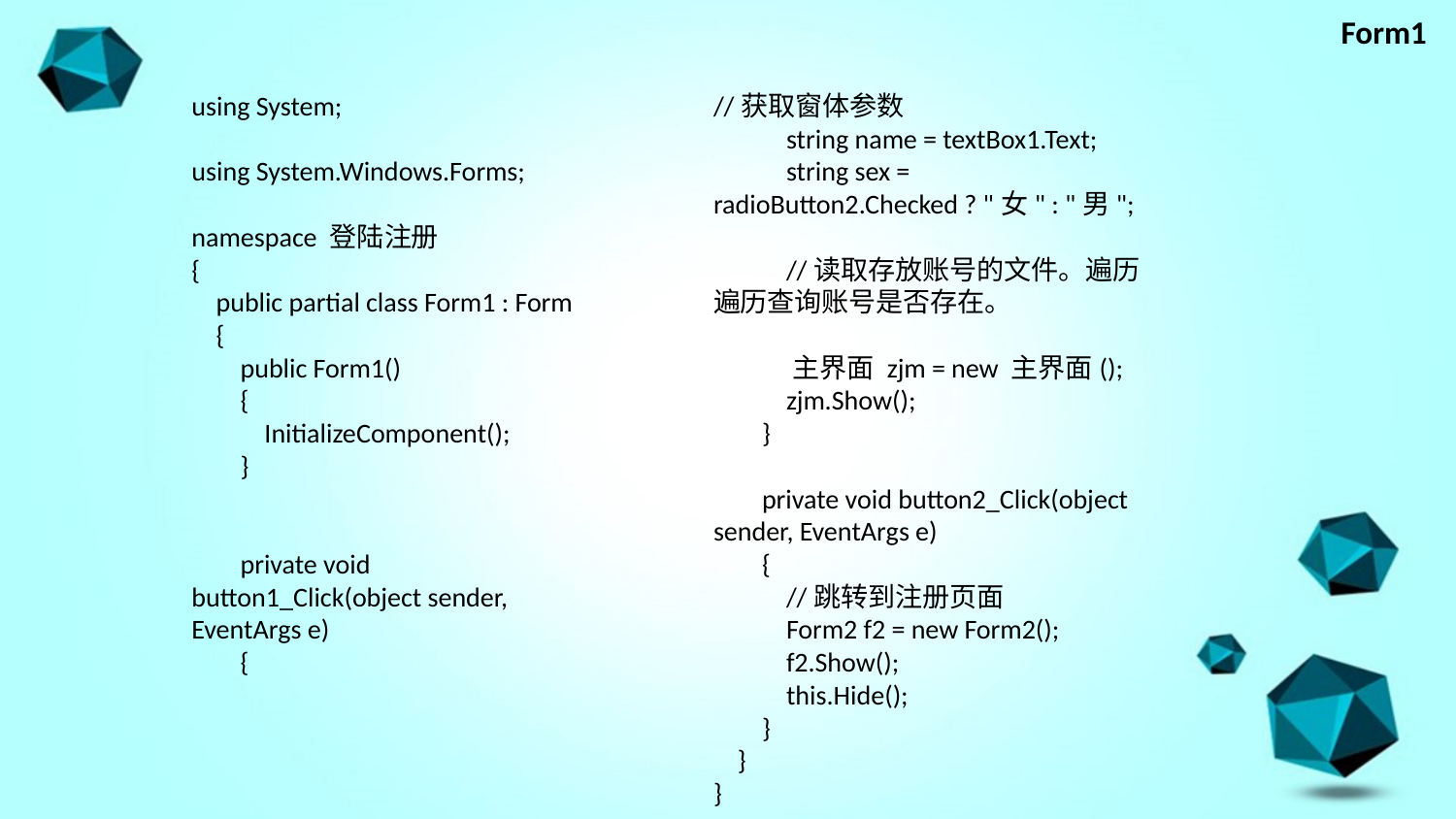

Form1
using System;

using System.Windows.Forms;

namespace 登陆注册
{
    public partial class Form1 : Form
    {
        public Form1()
        {
            InitializeComponent();
        }

        private void button1_Click(object sender, EventArgs e)
        {
//获取窗体参数
            string name = textBox1.Text;
            string sex = radioButton2.Checked ? "女" : "男";

            //读取存放账号的文件。遍历遍历查询账号是否存在。

            主界面 zjm = new 主界面();
            zjm.Show();
        }

        private void button2_Click(object sender, EventArgs e)
        {
            //跳转到注册页面
            Form2 f2 = new Form2();
            f2.Show();
            this.Hide();
        }
    }
}